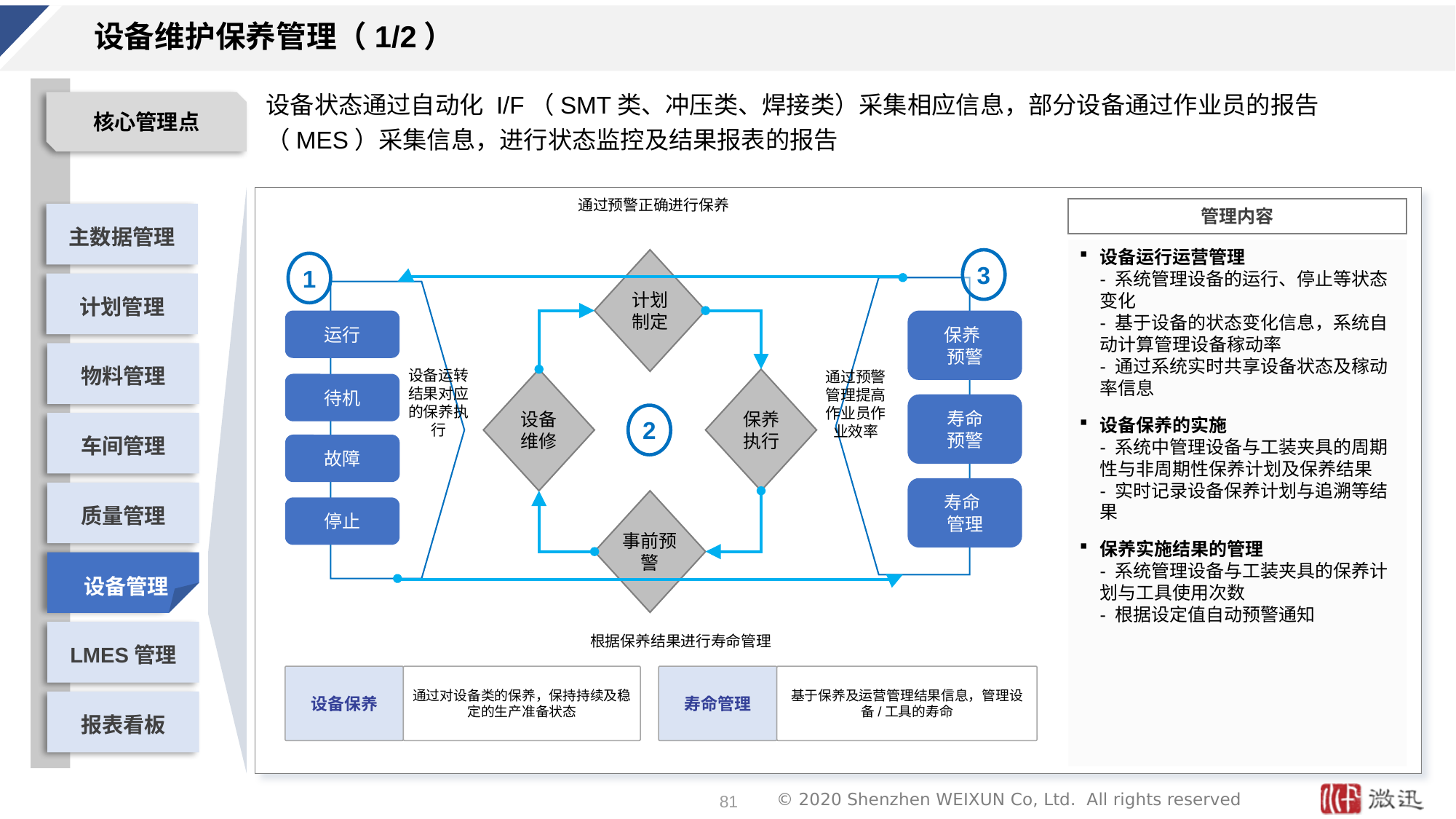

# 设备维护保养管理（1/2）
设备状态通过自动化 I/F（SMT类、冲压类、焊接类）采集相应信息，部分设备通过作业员的报告（MES）采集信息，进行状态监控及结果报表的报告

通过预警正确进行保养
计划 制定
3
1

运行
保养
预警
设备运转结果对应的保养执行
通过预警管理提高作业员作业效率
设备 维修
保养 执行
待机
寿命
预警
2
故障
寿命
管理
事前预警
停止
根据保养结果进行寿命管理
设备保养
通过对设备类的保养，保持持续及稳定的生产准备状态
寿命管理
基于保养及运营管理结果信息，管理设备/工具的寿命
设备运行运营管理
- 系统管理设备的运行、停止等状态变化
- 基于设备的状态变化信息，系统自动计算管理设备稼动率
- 通过系统实时共享设备状态及稼动率信息
设备保养的实施
- 系统中管理设备与工装夹具的周期性与非周期性保养计划及保养结果
- 实时记录设备保养计划与追溯等结果
保养实施结果的管理
- 系统管理设备与工装夹具的保养计划与工具使用次数
- 根据设定值自动预警通知

81